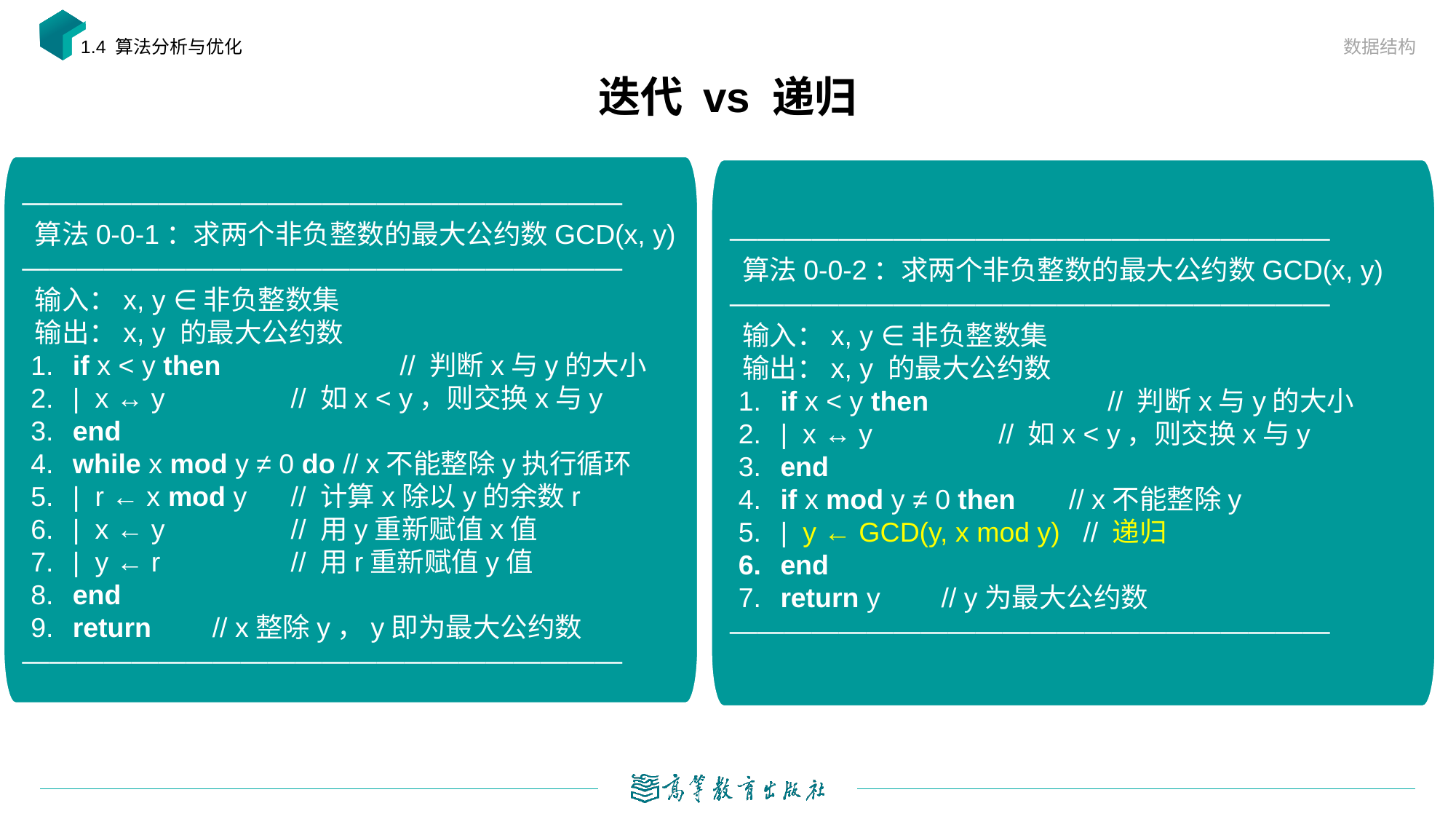

数据结构
1.4 算法分析与优化
# 迭代 vs 递归
欧几里得算法
——————————————————————
 算法0-0-1：求两个非负整数的最大公约数GCD(x, y)
——————————————————————
 输入：x, y ∈非负整数集
 输出：x, y 的最大公约数
 if x < y then		 // 判断x与y的大小
 |  x ↔ y		 // 如x < y，则交换x与y
 end
 while x mod y ≠ 0 do // x不能整除y执行循环
 |  r ← x mod y	 // 计算x除以y的余数r
 |  x ← y		 // 用y重新赋值x值
 |  y ← r		 // 用r重新赋值y值
 end
 return        // x整除y，y即为最大公约数
——————————————————————
——————————————————————
 算法0-0-2：求两个非负整数的最大公约数GCD(x, y)
——————————————————————
 输入：x, y ∈非负整数集
 输出：x, y 的最大公约数
 if x < y then		 // 判断x与y的大小
 |  x ↔ y		 // 如x < y，则交换x与y
 end
 if x mod y ≠ 0 then       // x不能整除y
 |  y ← GCD(y, x mod y)   // 递归
 end
 return y        // y为最大公约数
——————————————————————